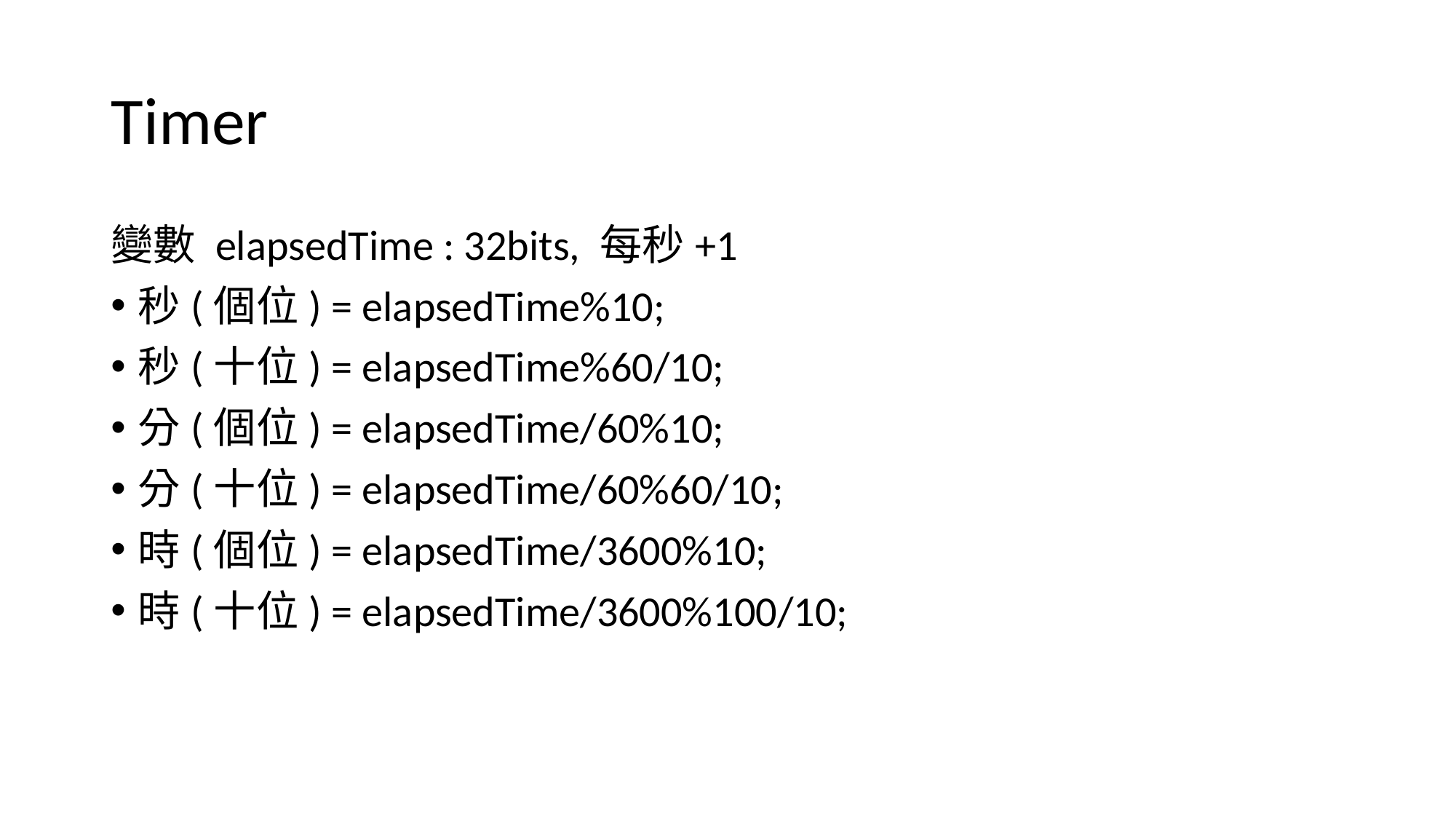

# Timer
變數 elapsedTime : 32bits, 每秒+1
秒(個位) = elapsedTime%10;
秒(十位) = elapsedTime%60/10;
分(個位) = elapsedTime/60%10;
分(十位) = elapsedTime/60%60/10;
時(個位) = elapsedTime/3600%10;
時(十位) = elapsedTime/3600%100/10;